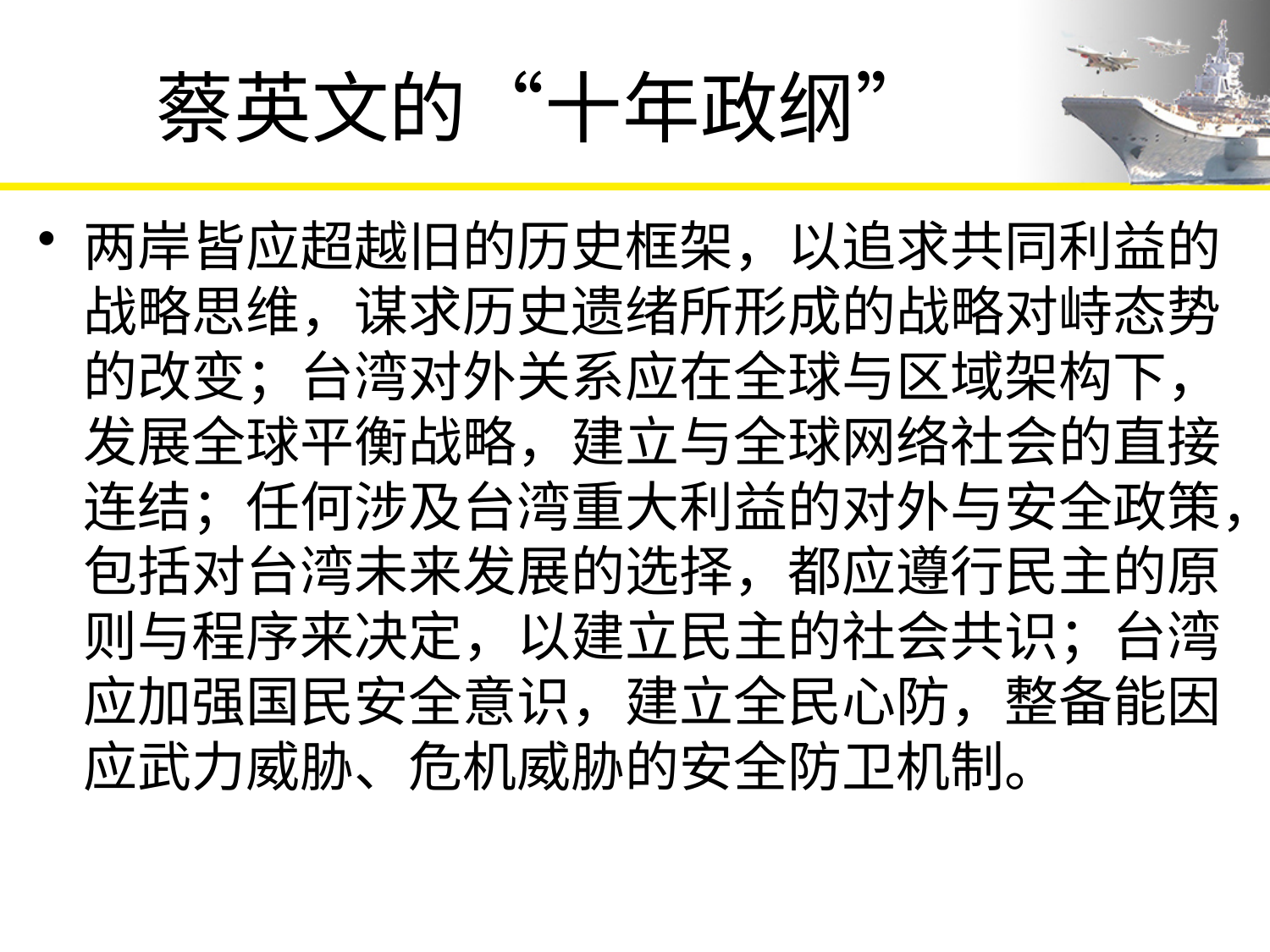

# 蔡英文的“十年政纲”
两岸皆应超越旧的历史框架，以追求共同利益的战略思维，谋求历史遗绪所形成的战略对峙态势的改变；台湾对外关系应在全球与区域架构下，发展全球平衡战略，建立与全球网络社会的直接连结；任何涉及台湾重大利益的对外与安全政策，包括对台湾未来发展的选择，都应遵行民主的原则与程序来决定，以建立民主的社会共识；台湾应加强国民安全意识，建立全民心防，整备能因应武力威胁、危机威胁的安全防卫机制。